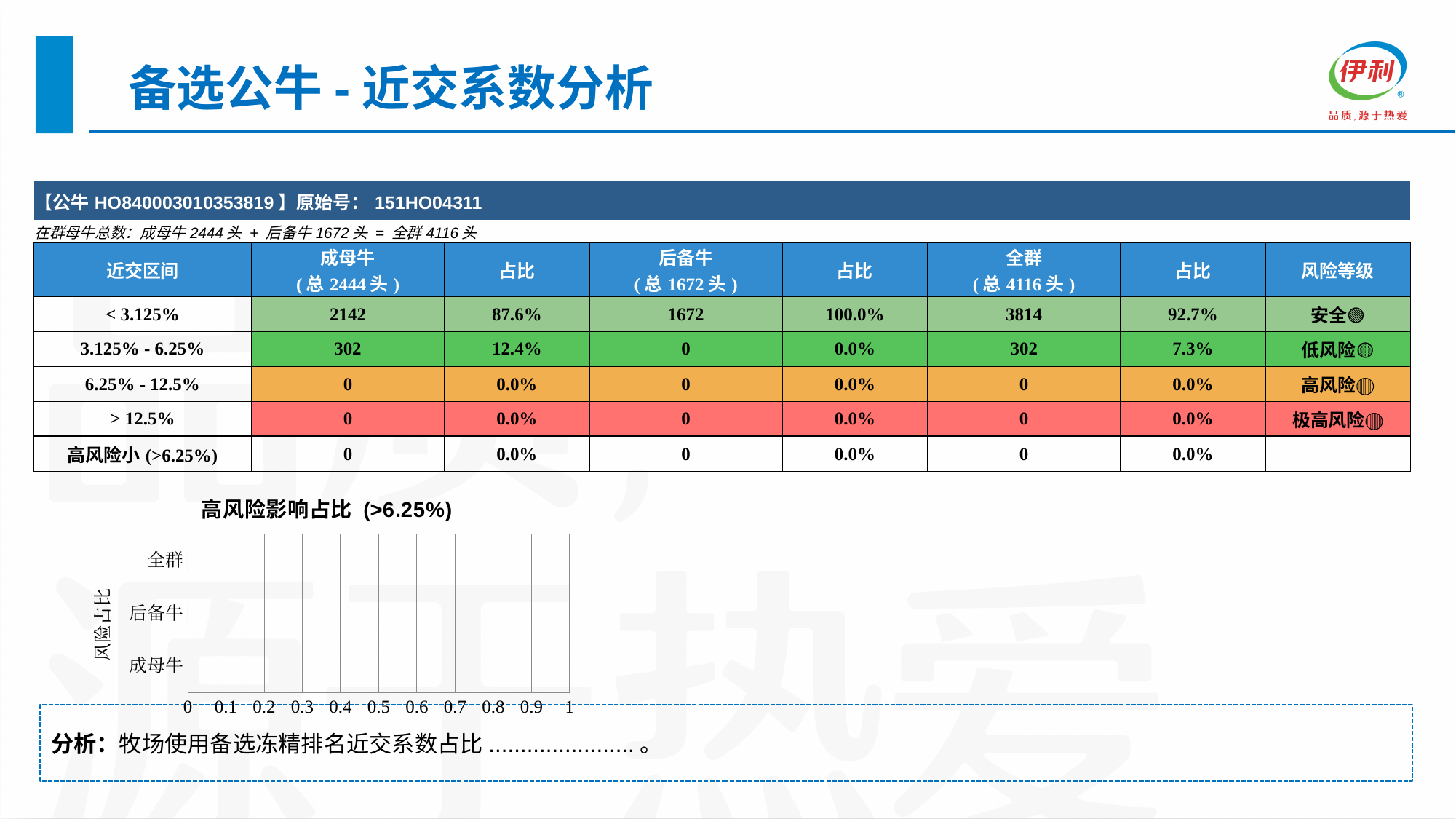

备选公牛-近交系数分析
| 【公牛HO840003010353819】原始号：151HO04311 |  |  |  |  |  |  |  |
| --- | --- | --- | --- | --- | --- | --- | --- |
| 在群母牛总数：成母牛2444头 + 后备牛1672头 = 全群4116头 |  |  |  |  |  |  |  |
| 近交区间 | 成母牛 (总2444头) | 占比 | 后备牛 (总1672头) | 占比 | 全群 (总4116头) | 占比 | 风险等级 |
| < 3.125% | 2142 | 87.6% | 1672 | 100.0% | 3814 | 92.7% | 安全🟢 |
| 3.125% - 6.25% | 302 | 12.4% | 0 | 0.0% | 302 | 7.3% | 低风险🟡 |
| 6.25% - 12.5% | 0 | 0.0% | 0 | 0.0% | 0 | 0.0% | 高风险🔴 |
| > 12.5% | 0 | 0.0% | 0 | 0.0% | 0 | 0.0% | 极高风险🔴 |
| 高风险小(>6.25%) | 0 | 0.0% | 0 | 0.0% | 0 | 0.0% |  |

### Chart: 高风险影响占比 (>6.25%)

| Category |  |
|---|---|
| 成母牛 | 0.0 |
| 后备牛 | 0.0 |
| 全群 | 0.0 |
分析：牧场使用备选冻精排名近交系数占比.......................。